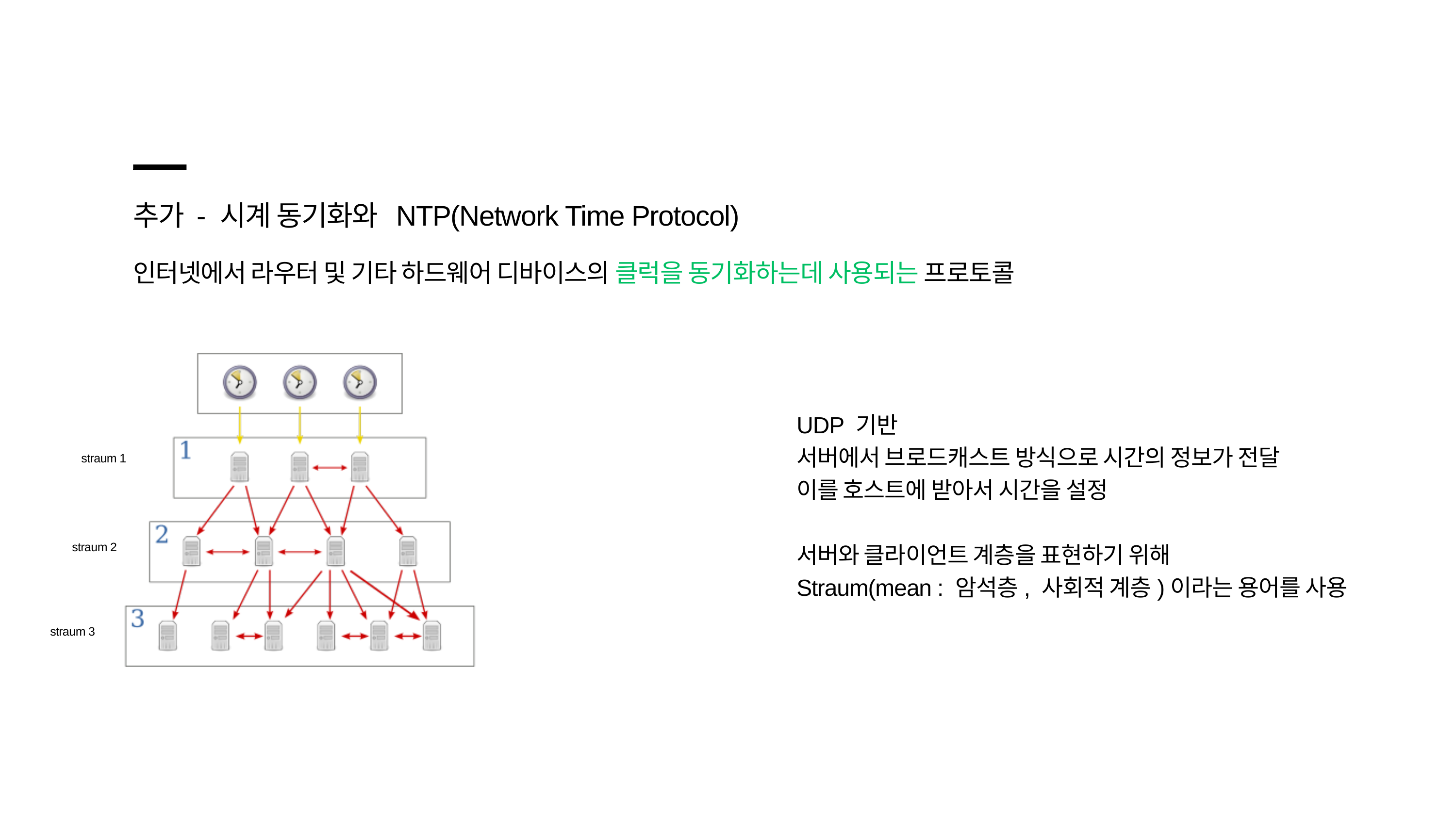

추가 - 시계 동기화와  NTP(Network Time Protocol)
인터넷에서 라우터 및 기타 하드웨어 디바이스의 클럭을 동기화하는데 사용되는 프로토콜

UDP 기반
서버에서 브로드캐스트 방식으로 시간의 정보가 전달
이를 호스트에 받아서 시간을 설정

서버와 클라이언트 계층을 표현하기 위해
Straum(mean : 암석층, 사회적 계층)이라는 용어를 사용
straum 1
straum 2
straum 3